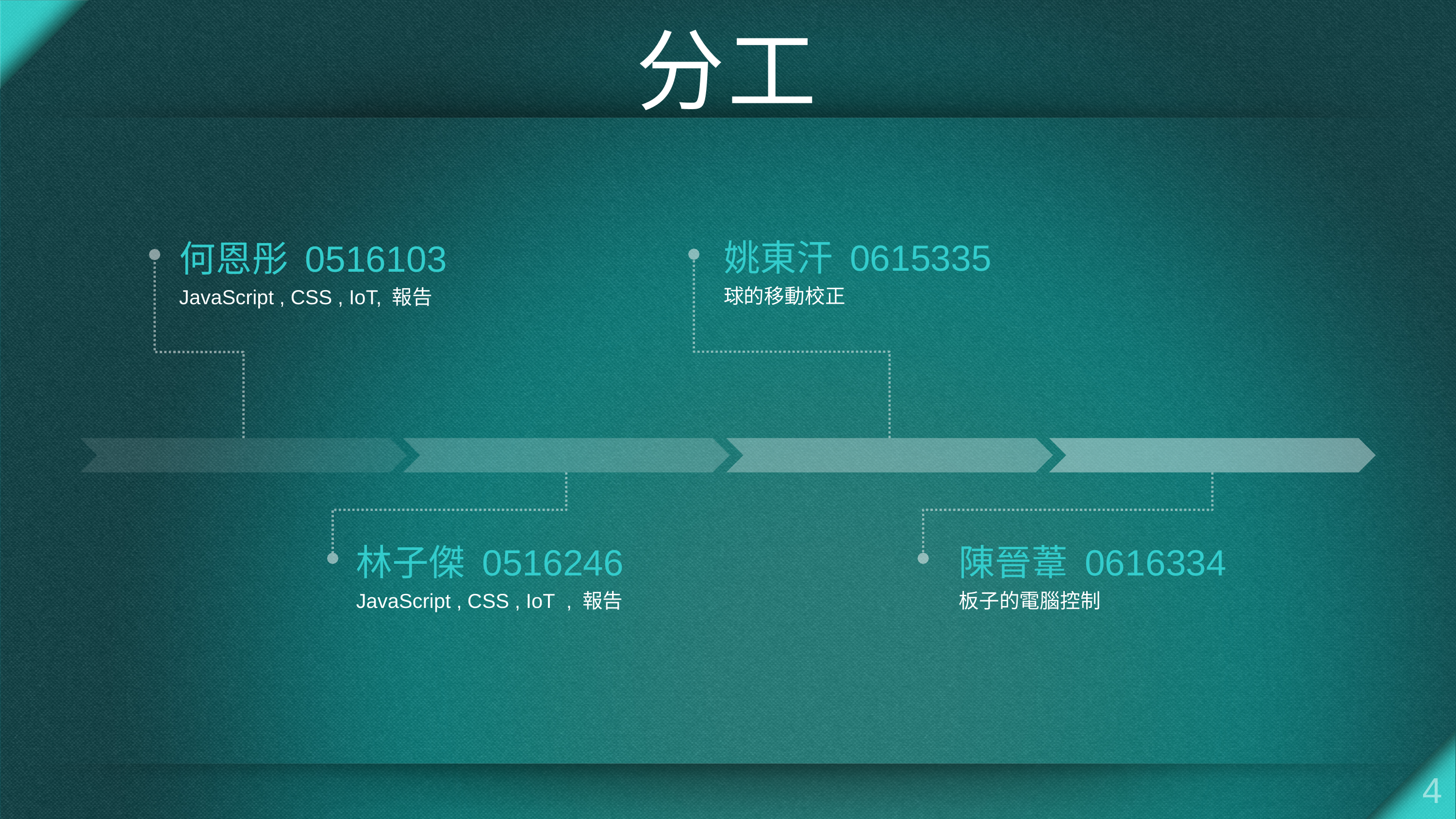

# 分工
姚東汗 0615335
何恩彤 0516103
球的移動校正
JavaScript , CSS , IoT, 報告
林子傑 0516246
陳晉葦 0616334
JavaScript , CSS , IoT  , 報告

板子的電腦控制
4